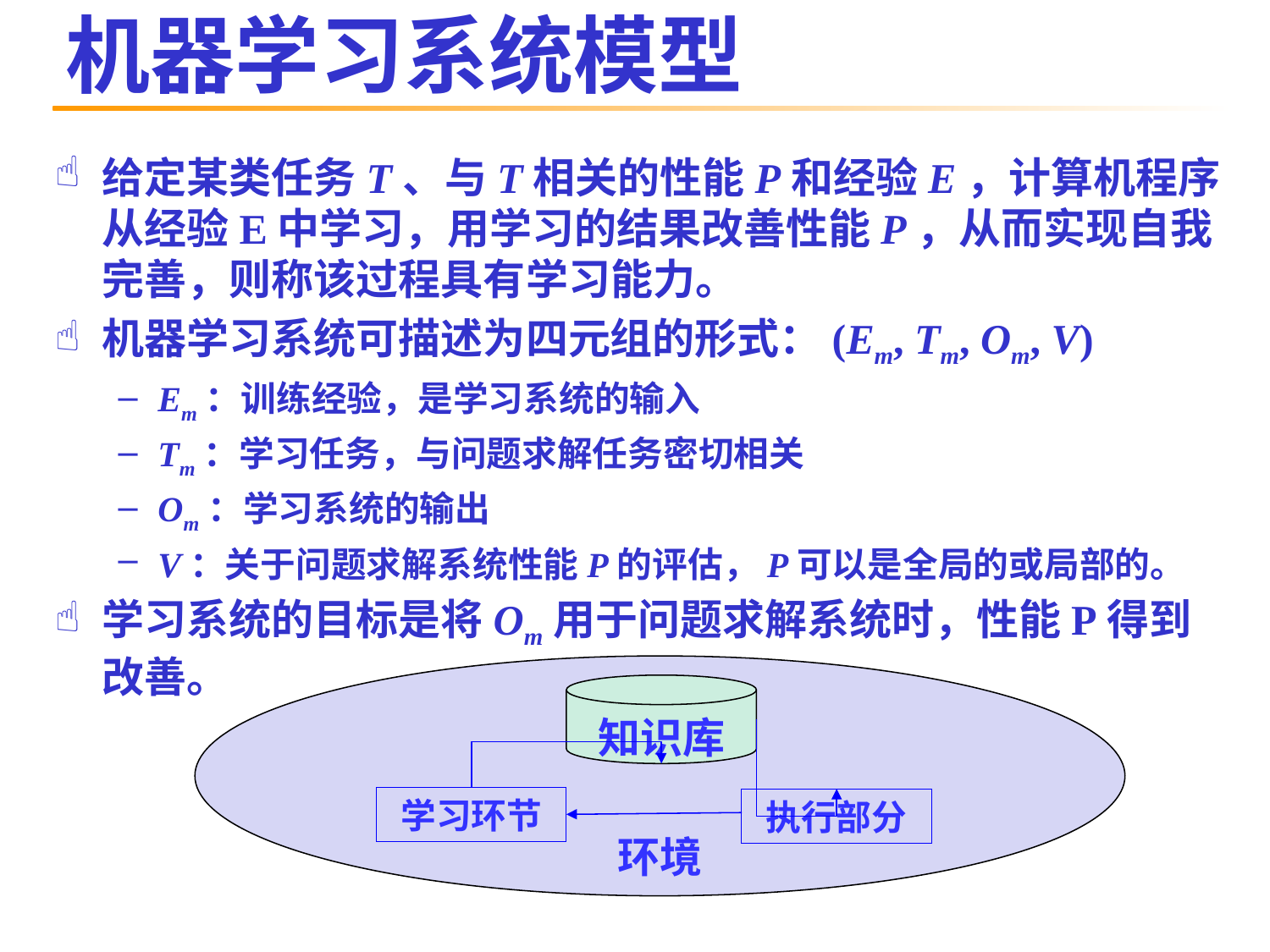

# 机器学习系统模型
给定某类任务T、与T相关的性能P和经验E，计算机程序从经验E中学习，用学习的结果改善性能P，从而实现自我完善，则称该过程具有学习能力。
机器学习系统可描述为四元组的形式：(Em, Tm, Om, V)
Em：训练经验，是学习系统的输入
Tm：学习任务，与问题求解任务密切相关
Om：学习系统的输出
V：关于问题求解系统性能P的评估，P可以是全局的或局部的。
学习系统的目标是将Om用于问题求解系统时，性能P得到改善。

环境
知识库
学习环节
执行部分